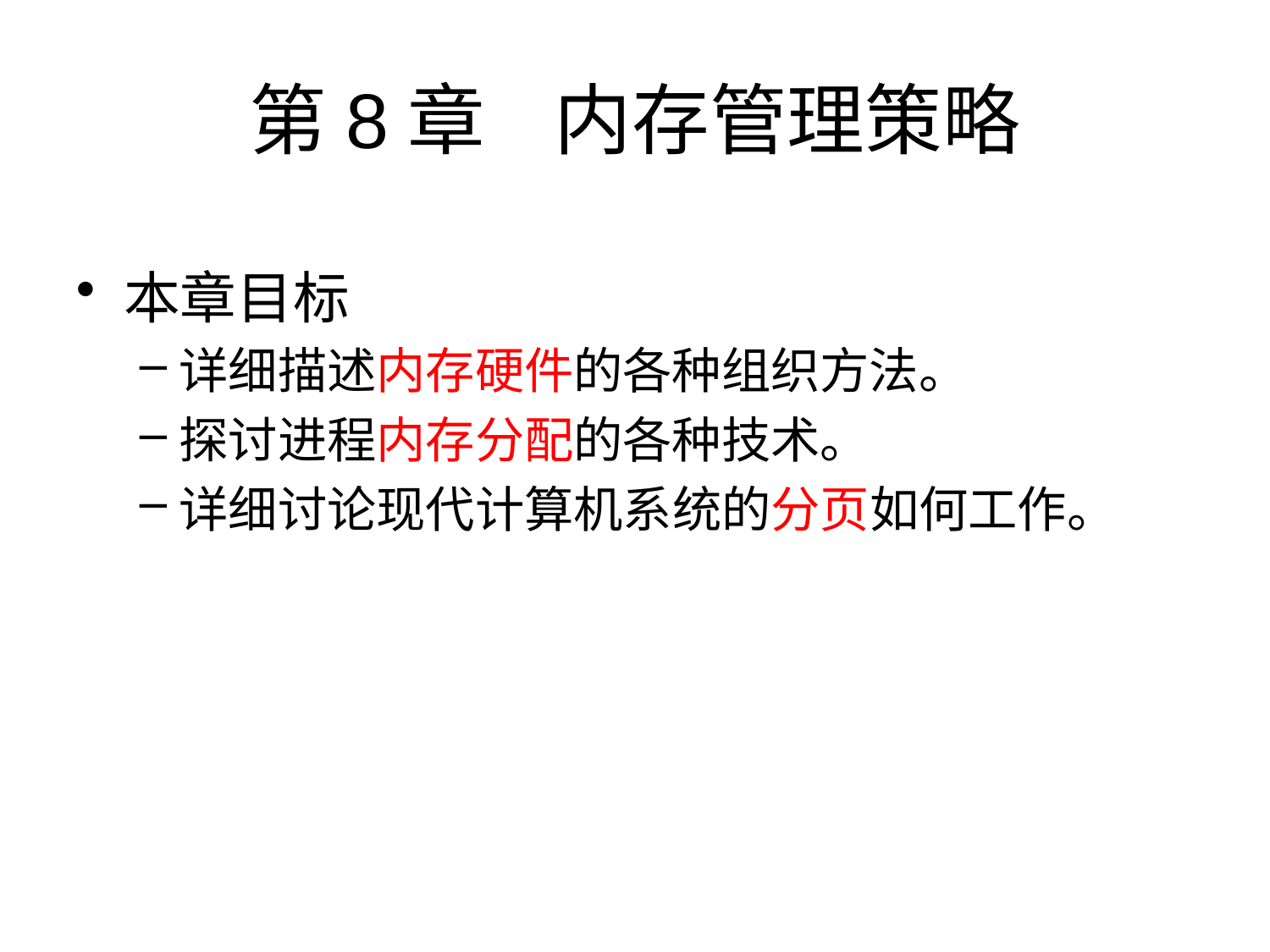

# 第8章    内存管理策略

本章目标
详细描述内存硬件的各种组织方法。
探讨进程内存分配的各种技术。
详细讨论现代计算机系统的分页如何工作。